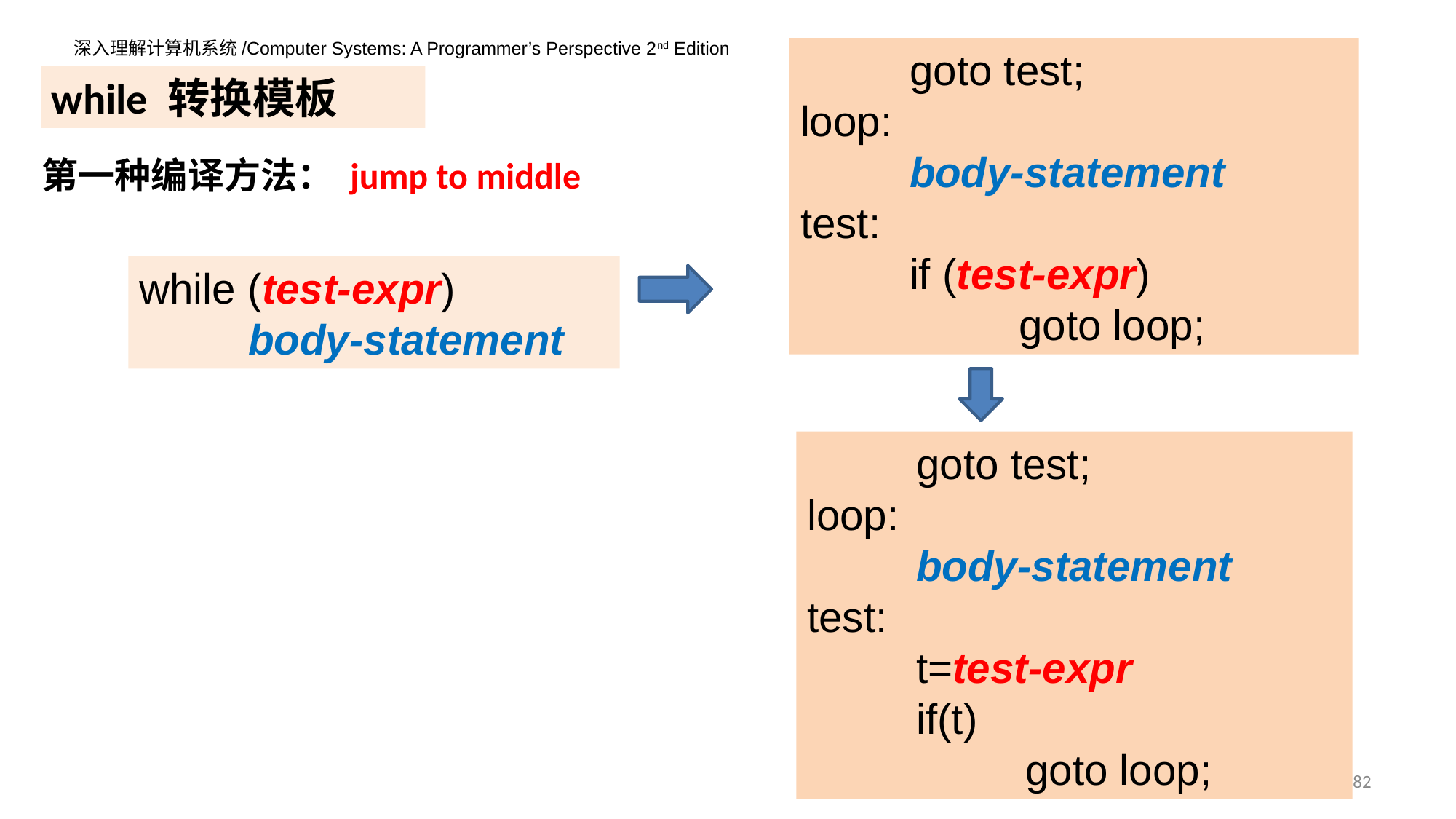

goto test;
loop:
	body-statement
test:
	if (test-expr)
		goto loop;
while 转换模板
第一种编译方法： jump to middle
while (test-expr)
	body-statement

	goto test;
loop:
	body-statement
test:
	t=test-expr
	if(t)
		goto loop;
82